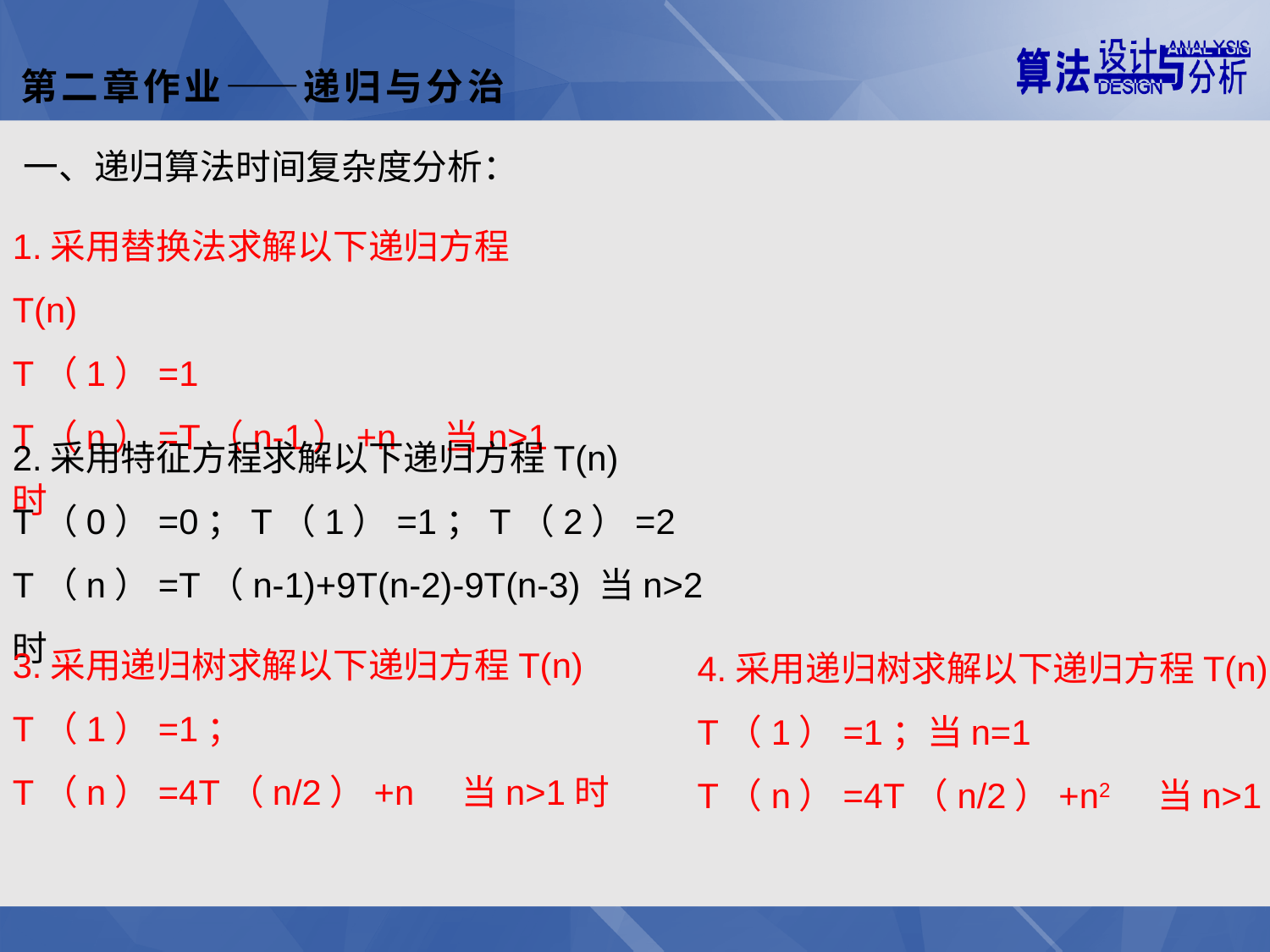

第二章作业——递归与分治
一、递归算法时间复杂度分析：
1.采用替换法求解以下递归方程T(n)
T（1）=1
T（n）=T（n-1）+n    当n>1时
2.采用特征方程求解以下递归方程T(n)
T（0）=0；T（1）=1；T（2）=2
T（n）=T（n-1)+9T(n-2)-9T(n-3) 当n>2时
3.采用递归树求解以下递归方程T(n)
T（1）=1；
T（n）=4T（n/2）+n    当n>1时
4.采用递归树求解以下递归方程T(n)
T（1）=1；当n=1
T（n）=4T（n/2）+n2    当n>1时